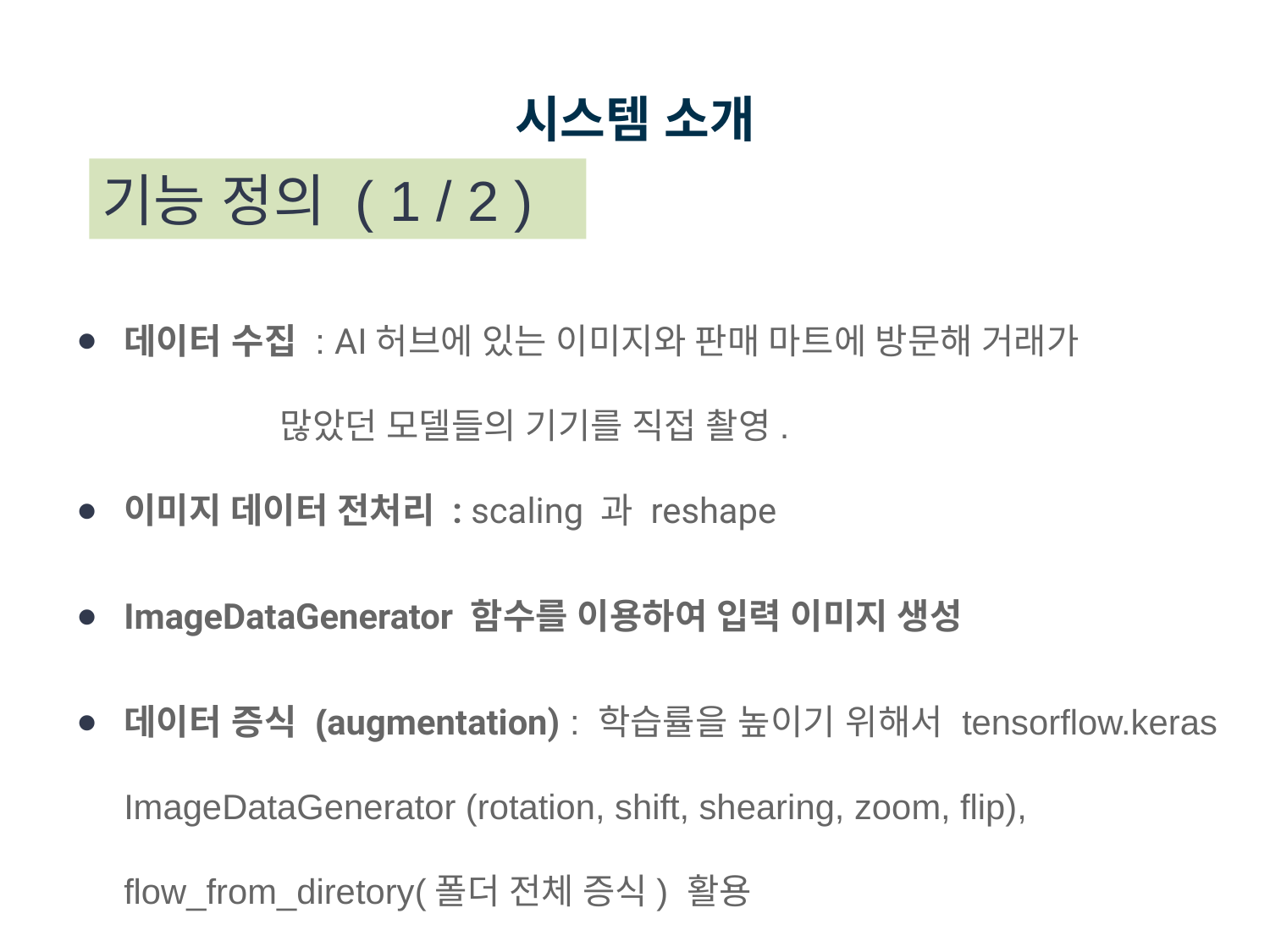

# 시스템 소개
기능 정의 ( 1 / 2 )
데이터 수집 : AI허브에 있는 이미지와 판매 마트에 방문해 거래가
                  많았던 모델들의 기기를 직접 촬영.
이미지 데이터 전처리 : scaling 과 reshape
ImageDataGenerator 함수를 이용하여 입력 이미지 생성
데이터 증식 (augmentation) : 학습률을 높이기 위해서 tensorflow.keras ImageDataGenerator (rotation, shift, shearing, zoom, flip), flow_from_diretory(폴더 전체 증식) 활용